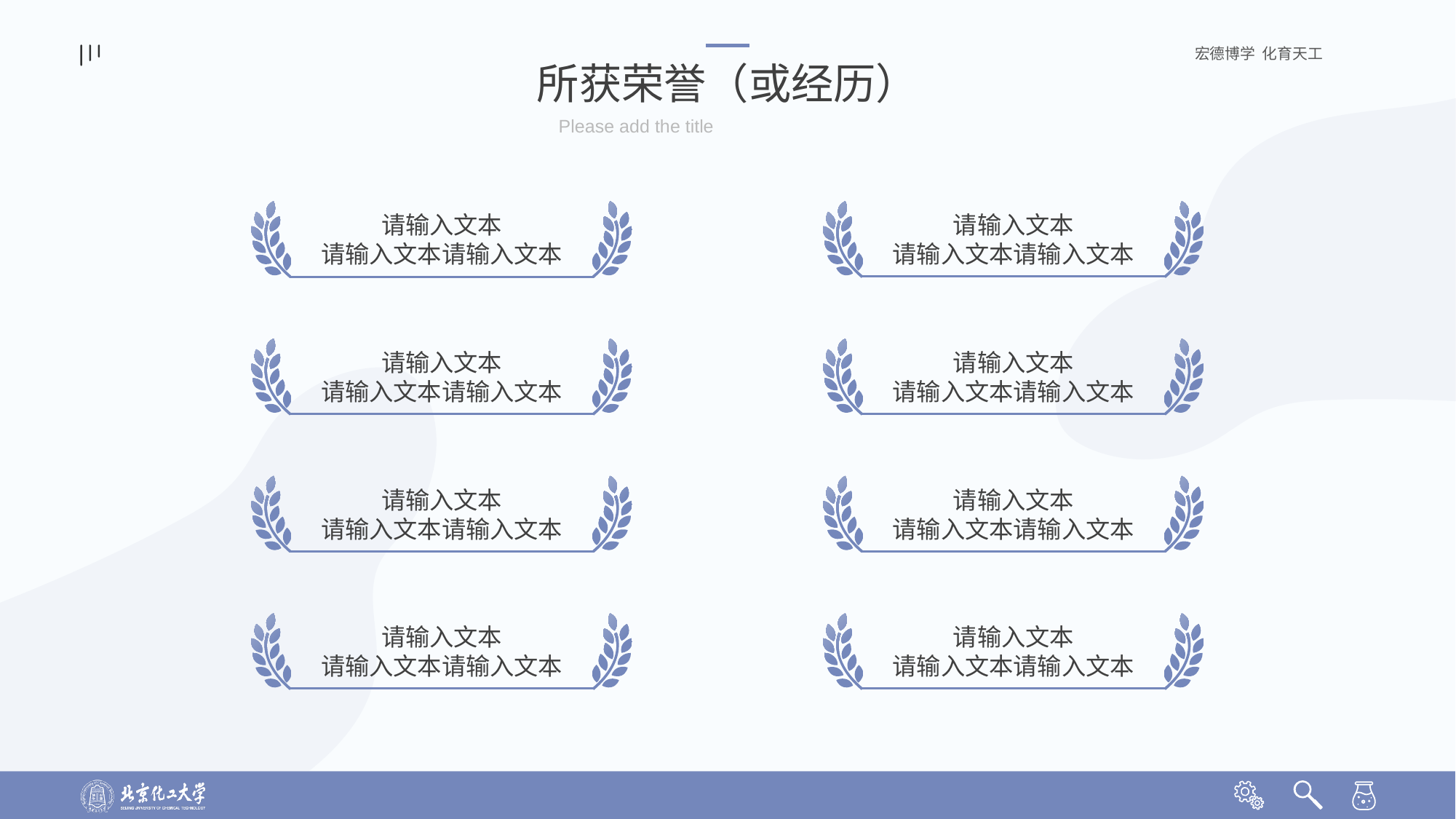

所获荣誉（或经历）
Please add the title

请输入文本
请输入文本请输入文本
请输入文本
请输入文本请输入文本

请输入文本
请输入文本请输入文本
请输入文本
请输入文本请输入文本

请输入文本
请输入文本请输入文本
请输入文本
请输入文本请输入文本

请输入文本
请输入文本请输入文本
请输入文本
请输入文本请输入文本